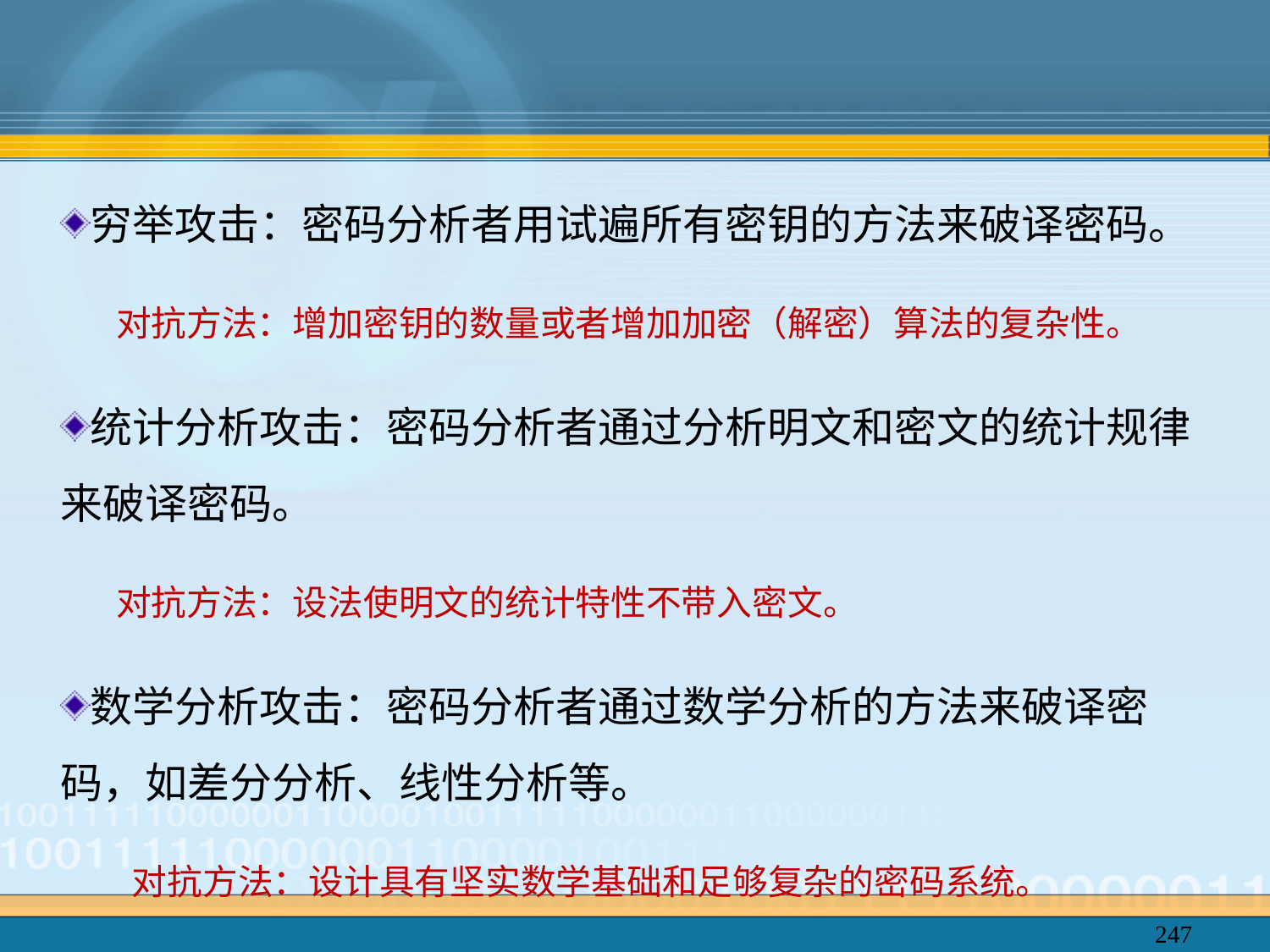

穷举攻击：密码分析者用试遍所有密钥的方法来破译密码。
对抗方法：增加密钥的数量或者增加加密（解密）算法的复杂性。
统计分析攻击：密码分析者通过分析明文和密文的统计规律来破译密码。
对抗方法：设法使明文的统计特性不带入密文。
数学分析攻击：密码分析者通过数学分析的方法来破译密码，如差分分析、线性分析等。
对抗方法：设计具有坚实数学基础和足够复杂的密码系统。
247